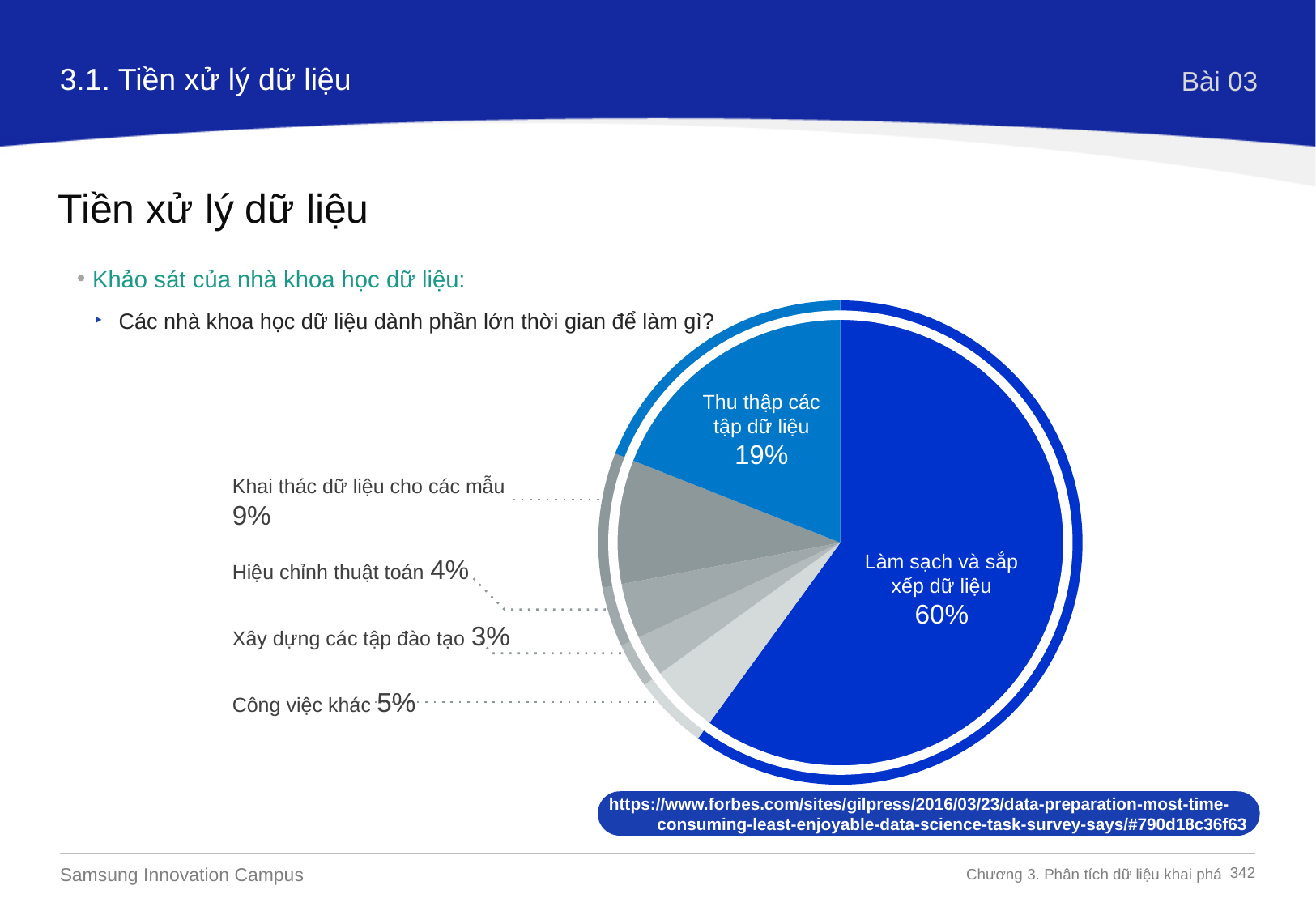

3.1. Tiền xử lý dữ liệu
Bài 03
Tiền xử lý dữ liệu
Khảo sát của nhà khoa học dữ liệu:
Các nhà khoa học dữ liệu dành phần lớn thời gian để làm gì?

### Chart

| Category | 판매 |
|---|---|
| Spring | 60.0 |
| Summer | 5.0 |
| Autumn | 3.0 |
Thu thập các tập dữ liệu
19%
Khai thác dữ liệu cho các mẫu 9%

Hiệu chỉnh thuật toán 4%
Làm sạch và sắp xếp dữ liệu
60%

Xây dựng các tập đào tạo 3%

Công việc khác 5%

 https://www.forbes.com/sites/gilpress/2016/03/23/data-preparation-most-time-consuming-least-enjoyable-data-science-task-survey-says/#790d18c36f63